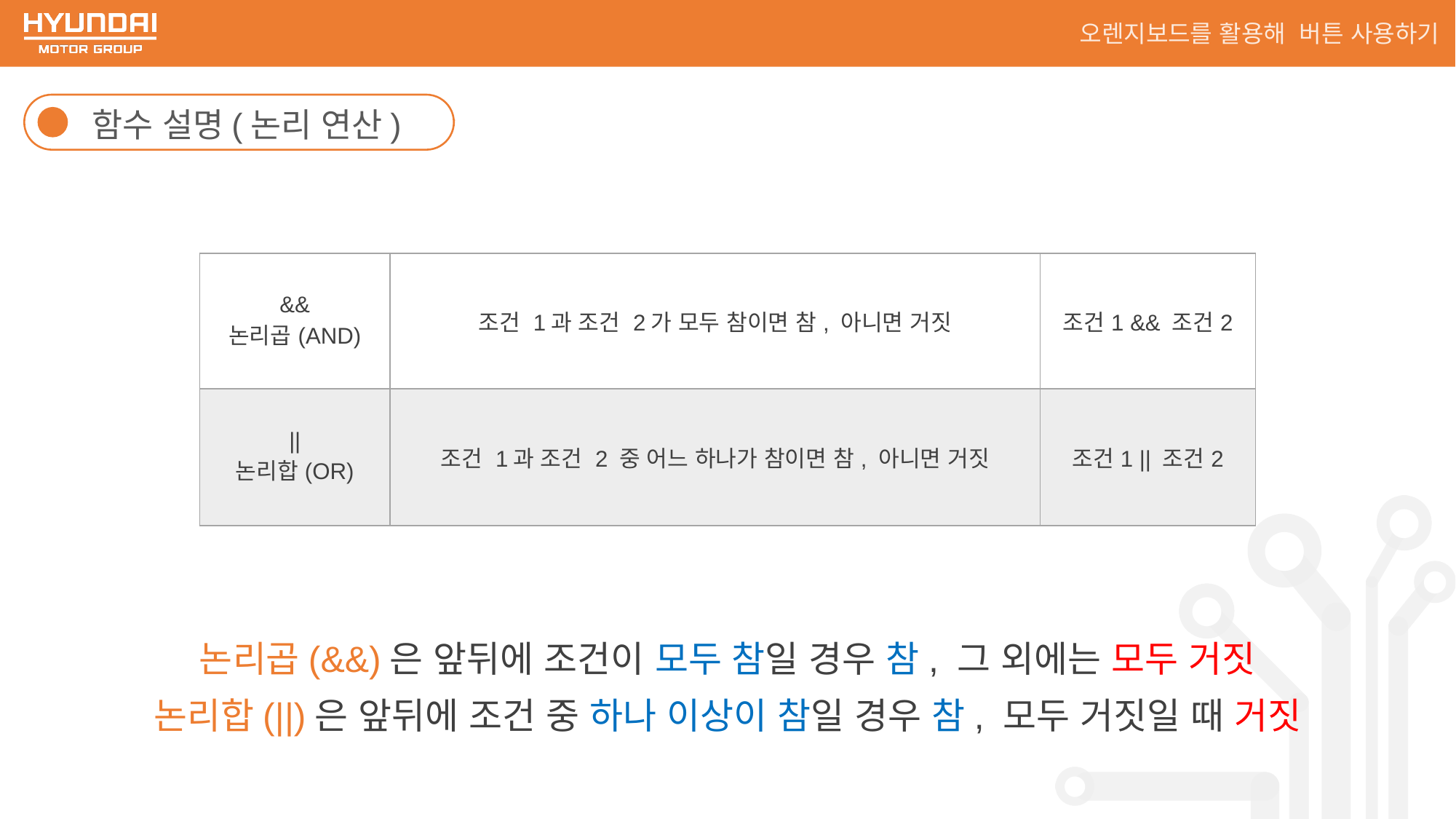

오렌지보드를 활용해  버튼 사용하기
함수 설명(논리 연산)
| && 논리곱(AND) | 조건 1과 조건 2가 모두 참이면 참, 아니면 거짓 | 조건1 && 조건2 |
| --- | --- | --- |
| || 논리합(OR) | 조건 1과 조건 2 중 어느 하나가 참이면 참, 아니면 거짓 | 조건1 || 조건2 |
논리곱(&&)은 앞뒤에 조건이 모두 참일 경우 참, 그 외에는 모두 거짓

논리합(||)은 앞뒤에 조건 중 하나 이상이 참일 경우 참, 모두 거짓일 때 거짓